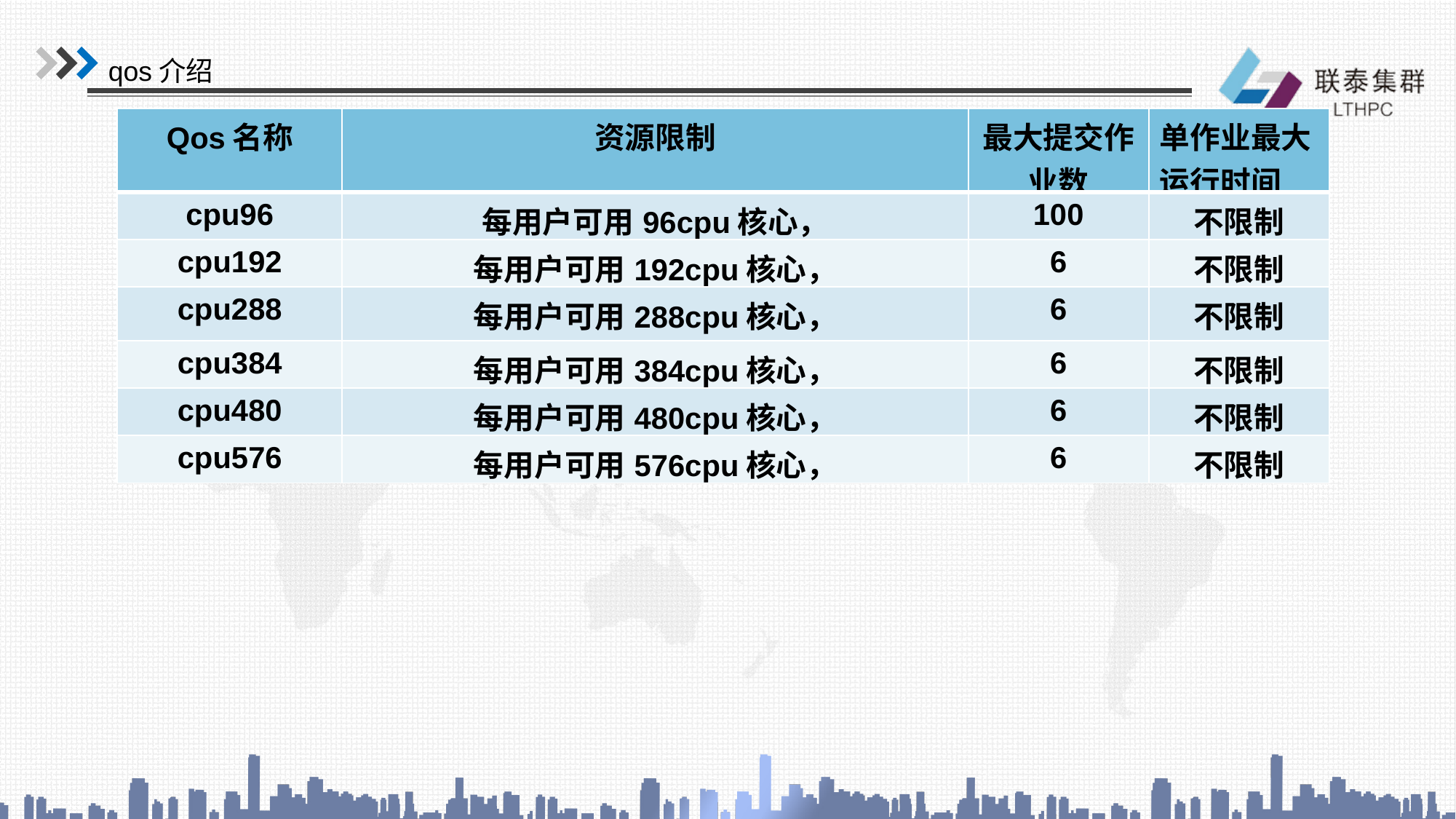

qos介绍
| Qos名称 | 资源限制 | 最大提交作业数 | 单作业最大运行时间 |
| --- | --- | --- | --- |
| cpu96 | 每用户可用96cpu核心， | 100 | 不限制 |
| cpu192 | 每用户可用192cpu核心， | 6 | 不限制 |
| cpu288 | 每用户可用288cpu核心， | 6 | 不限制 |
| cpu384 | 每用户可用384cpu核心， | 6 | 不限制 |
| cpu480 | 每用户可用480cpu核心， | 6 | 不限制 |
| cpu576 | 每用户可用576cpu核心， | 6 | 不限制 |